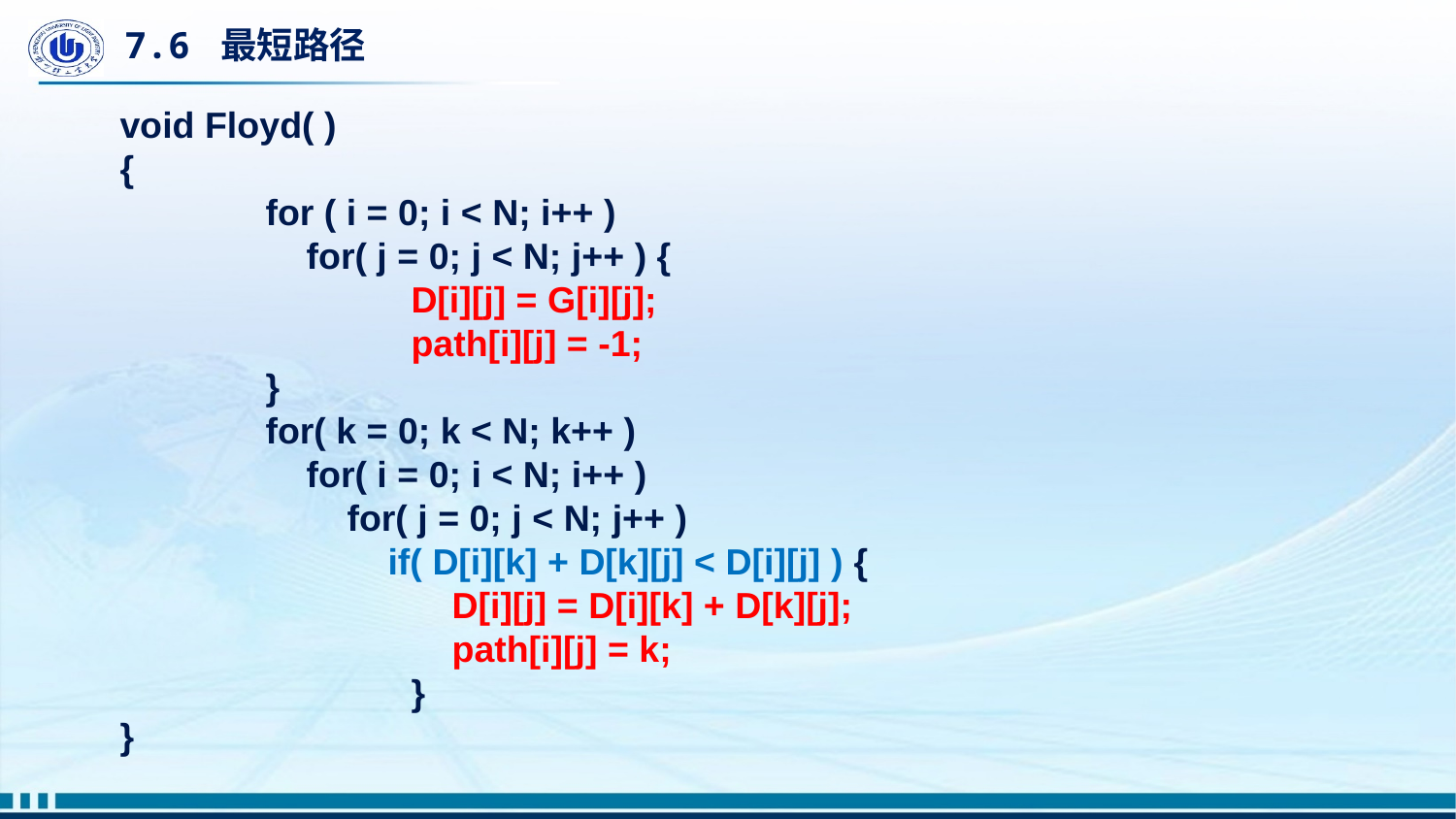

# 7.6 最短路径
void Floyd( )
{
	for ( i = 0; i < N; i++ )
    	    for( j = 0; j < N; j++ ) {
		D[i][j] = G[i][j];
		path[i][j] = -1;
	}
	for( k = 0; k < N; k++ )
	    for( i = 0; i < N; i++ )
	        for( j = 0; j < N; j++ )
    	            if( D[i][k] + D[k][j] < D[i][j] ) {
  		    D[i][j] = D[i][k] + D[k][j];
		    path[i][j] = k;
		}
}